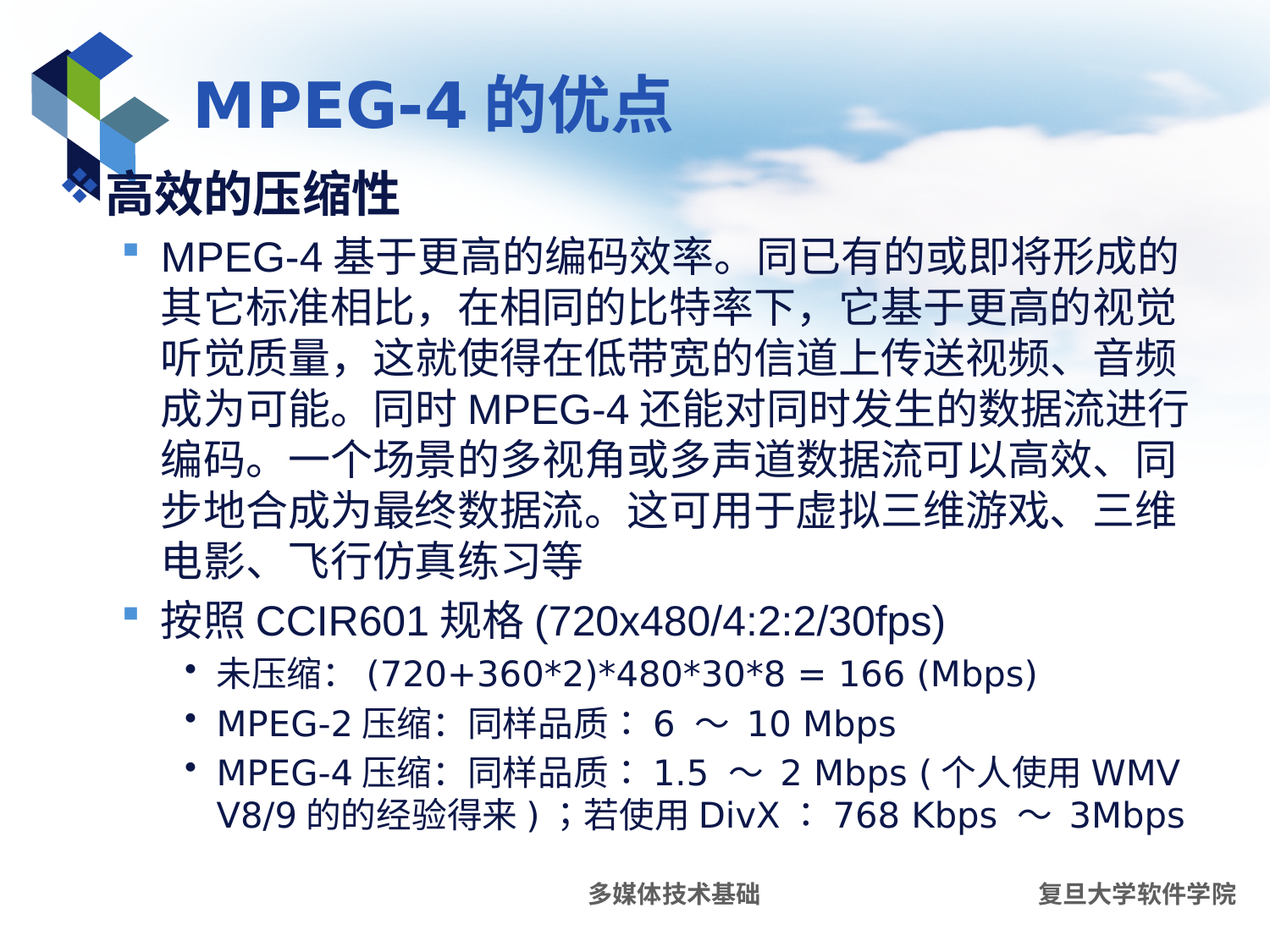

# MPEG-4的优点
高效的压缩性
MPEG-4基于更高的编码效率。同已有的或即将形成的其它标准相比，在相同的比特率下，它基于更高的视觉听觉质量，这就使得在低带宽的信道上传送视频、音频成为可能。同时MPEG-4还能对同时发生的数据流进行编码。一个场景的多视角或多声道数据流可以高效、同步地合成为最终数据流。这可用于虚拟三维游戏、三维电影、飞行仿真练习等
按照CCIR601规格(720x480/4:2:2/30fps)
未压缩：(720+360*2)*480*30*8 = 166 (Mbps)
MPEG-2压缩：同样品质：6 ～ 10 Mbps
MPEG-4压缩：同样品质：1.5 ～ 2 Mbps (个人使用WMV V8/9的的经验得来)；若使用DivX：768 Kbps ～ 3Mbps
多媒体技术基础